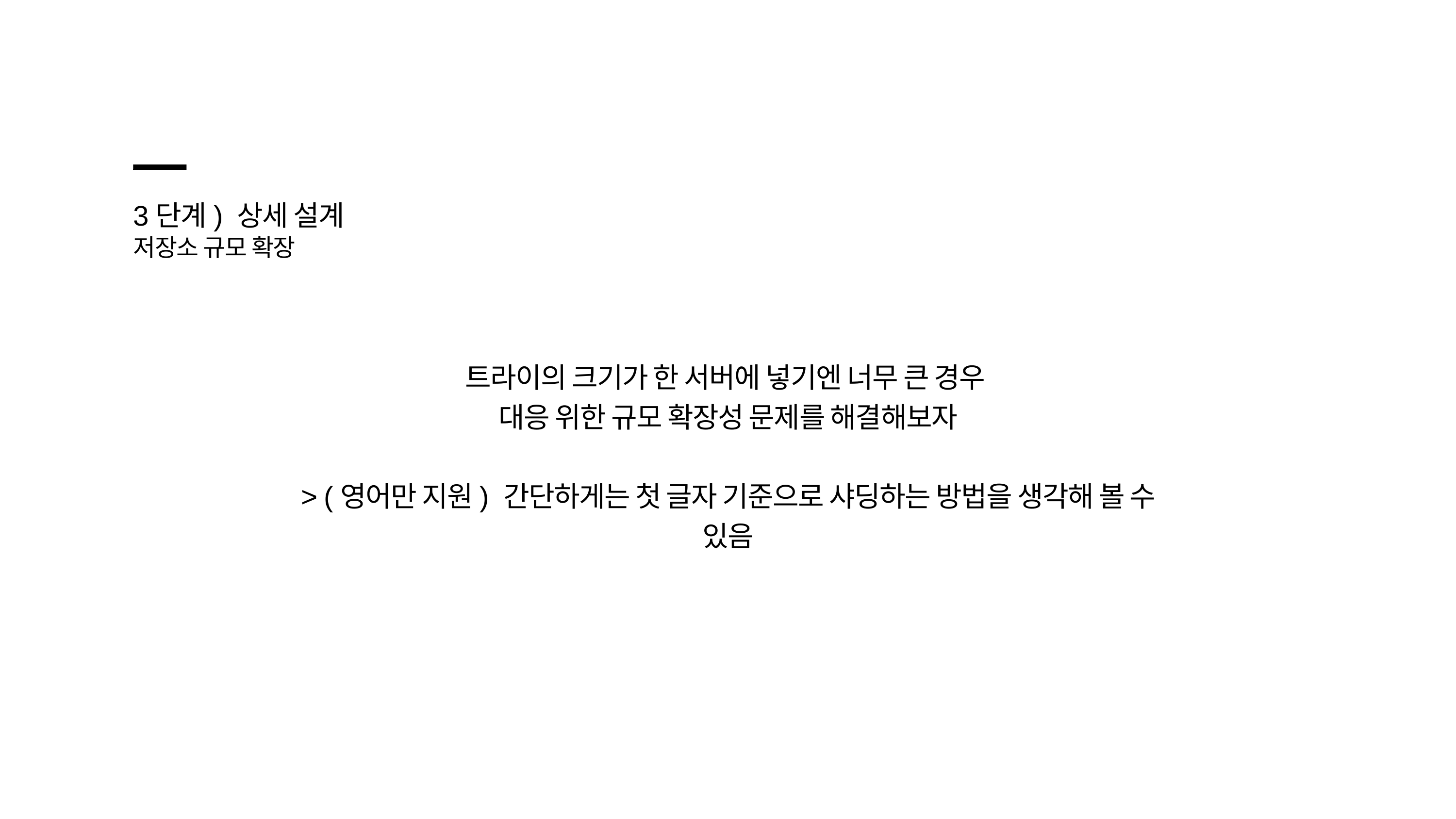

3단계) 상세 설계
저장소 규모 확장
트라이의 크기가 한 서버에 넣기엔 너무 큰 경우
대응 위한 규모 확장성 문제를 해결해보자

> (영어만 지원) 간단하게는 첫 글자 기준으로 샤딩하는 방법을 생각해 볼 수 있음